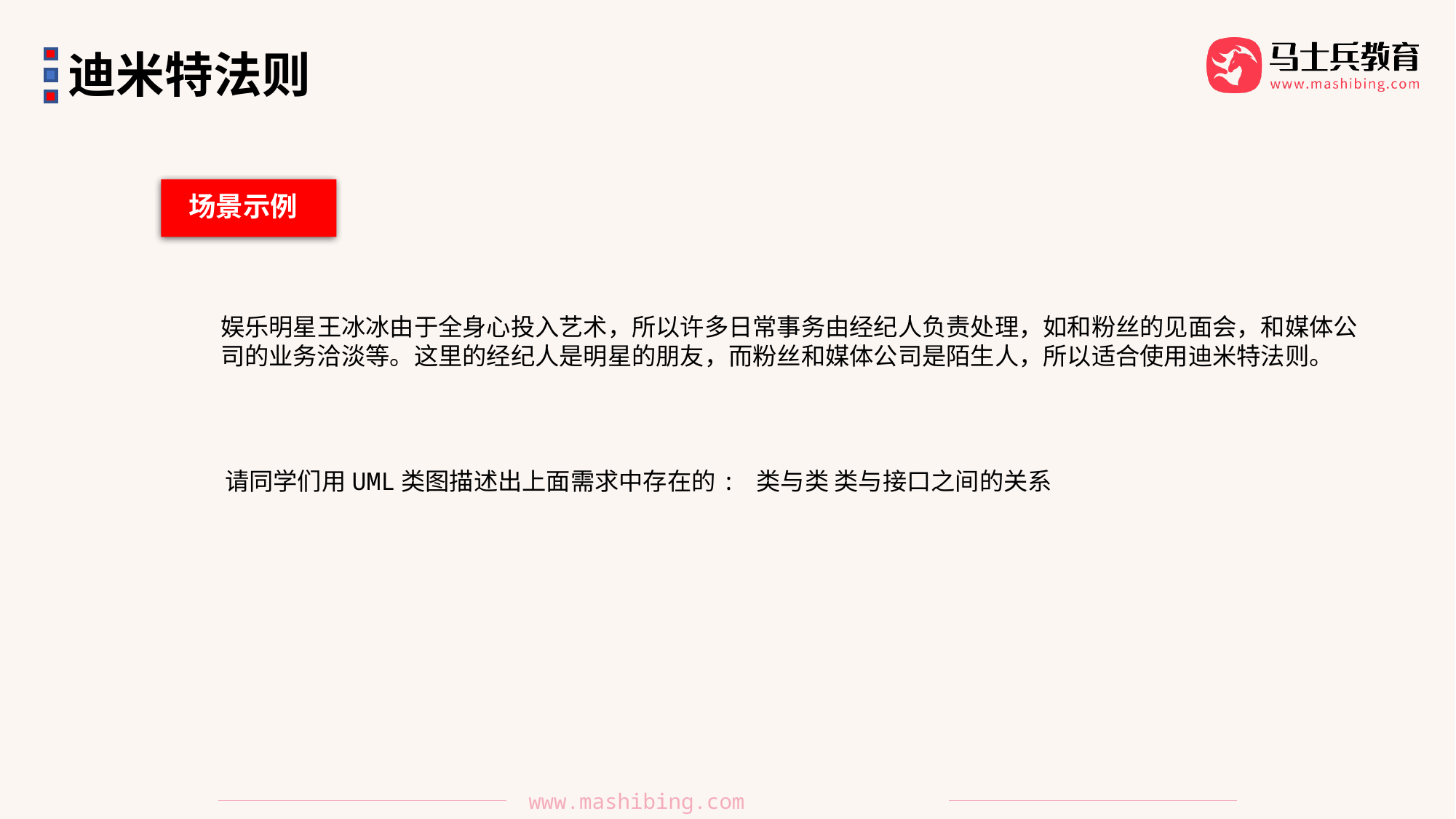

迪米特法则

场景示例
娱乐明星王冰冰由于全身心投入艺术，所以许多日常事务由经纪人负责处理，如和粉丝的见面会，和媒体公司的业务洽淡等。这里的经纪人是明星的朋友，而粉丝和媒体公司是陌生人，所以适合使用迪米特法则。
请同学们用UML类图描述出上面需求中存在的: 类与类 类与接口之间的关系